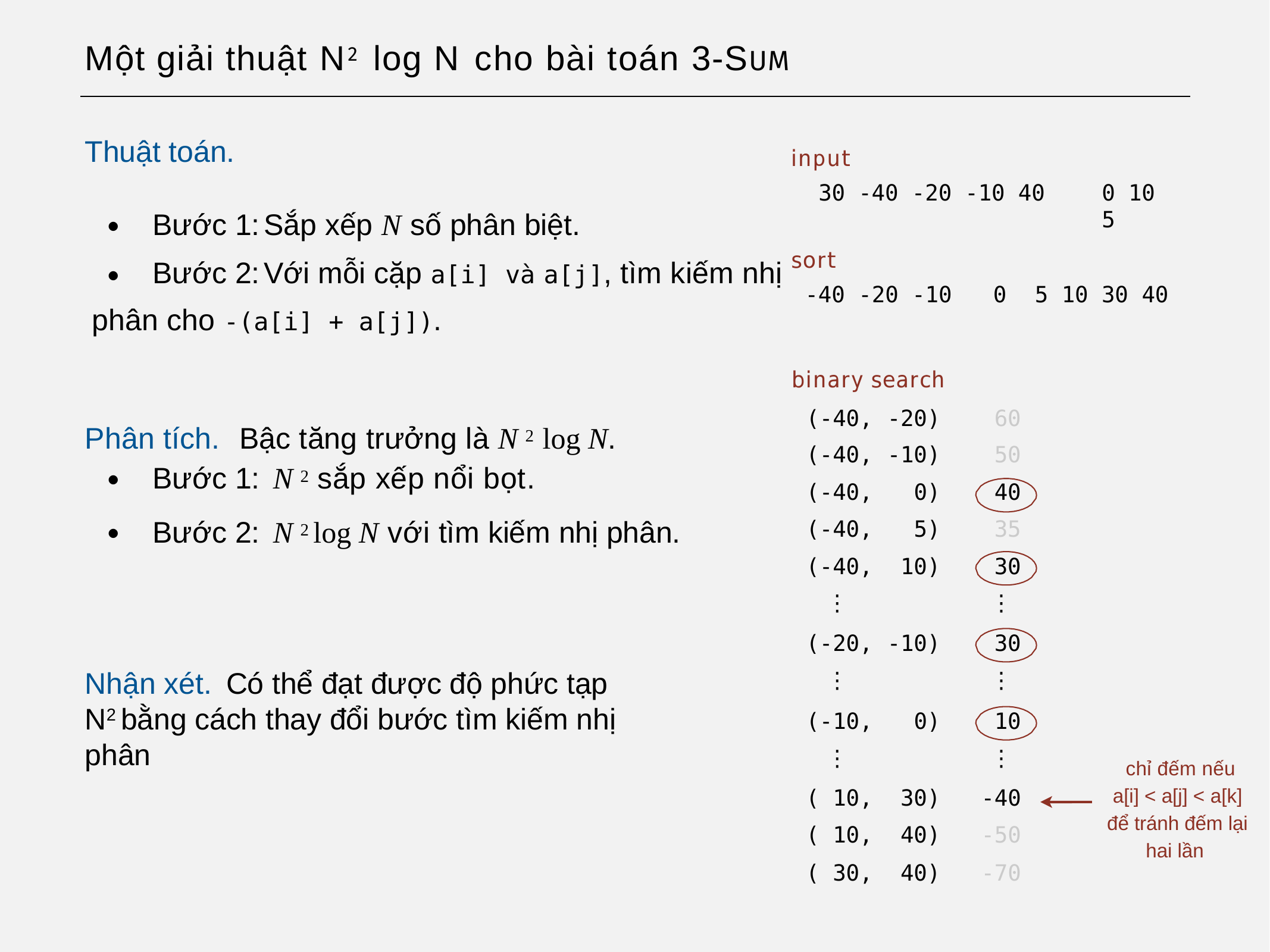

# Một giải thuật N2 log N cho bài toán 3-SUM
Thuật toán.
input
30 -40 -20 -10 40	0 10	5
・Bước 1:	Sắp xếp N số phân biệt.
・Bước 2:	Với mỗi cặp a[i] và a[j], tìm kiếm nhị phân cho -(a[i] + a[j]).
sort
-40 -20 -10
0	5 10 30 40
binary search
| (-40, | -20) | 60 |
| --- | --- | --- |
| (-40, | -10) | 50 |
| (-40, | 0) | 40 |
| (-40, | 5) | 35 |
| (-40, | 10) | 30 |
| ⋮ |  | ⋮ |
| (-20, | -10) | 30 |
| ⋮ |  | ⋮ |
| (-10, | 0) | 10 |
| ⋮ |  | ⋮ |
| ( 10, | 30) | -40 |
| ( 10, | 40) | -50 |
| ( 30, | 40) | -70 |
Phân tích.	Bậc tăng trưởng là N 2  log N.
・Bước 1:	N 2  sắp xếp nổi bọt.
・Bước 2:	N 2 log N với tìm kiếm nhị phân.

Nhận xét.	Có thể đạt được độ phức tạp N2 bằng cách thay đổi bước tìm kiếm nhị phân

chỉ đếm nếu  a[i] < a[j] < a[k] để tránh đếm lại hai lần

56